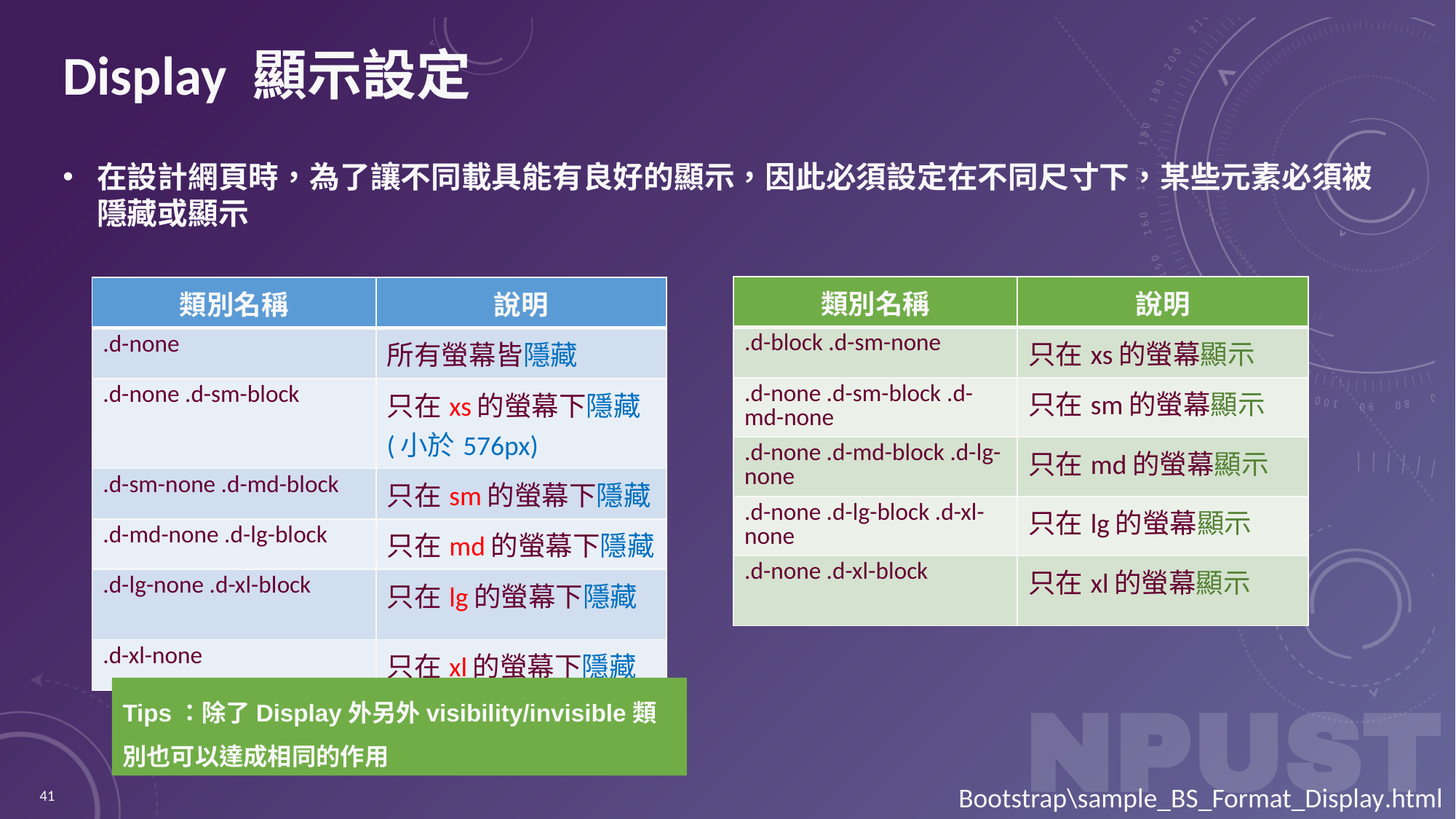

# Display 顯示設定
在設計網頁時，為了讓不同載具能有良好的顯示，因此必須設定在不同尺寸下，某些元素必須被隱藏或顯示
| 類別名稱 | 說明 |
| --- | --- |
| .d-block .d-sm-none | 只在xs的螢幕顯示 |
| .d-none .d-sm-block .d-md-none | 只在sm的螢幕顯示 |
| .d-none .d-md-block .d-lg-none | 只在md的螢幕顯示 |
| .d-none .d-lg-block .d-xl-none | 只在lg的螢幕顯示 |
| .d-none .d-xl-block | 只在xl的螢幕顯示 |
| 類別名稱 | 說明 |
| --- | --- |
| .d-none | 所有螢幕皆隱藏 |
| .d-none .d-sm-block | 只在xs的螢幕下隱藏 (小於576px) |
| .d-sm-none .d-md-block | 只在sm的螢幕下隱藏 |
| .d-md-none .d-lg-block | 只在md的螢幕下隱藏 |
| .d-lg-none .d-xl-block | 只在lg的螢幕下隱藏 |
| .d-xl-none | 只在xl的螢幕下隱藏 |
Tips：除了Display外另外visibility/invisible類別也可以達成相同的作用
41
Bootstrap\sample_BS_Format_Display.html